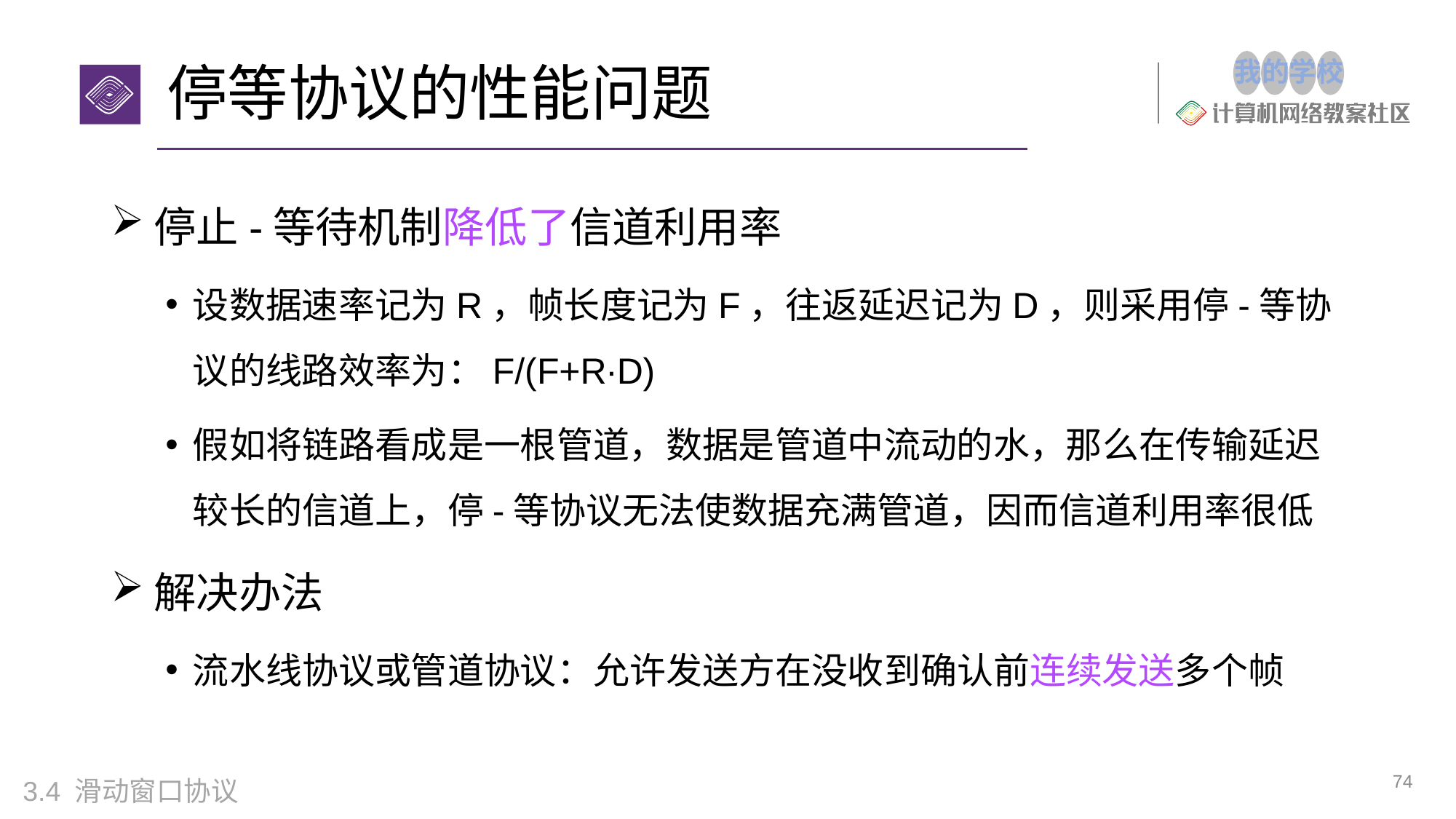

# 停等协议的性能问题
停止-等待机制降低了信道利用率
设数据速率记为R，帧长度记为F，往返延迟记为D，则采用停-等协议的线路效率为：F/(F+R∙D)
假如将链路看成是一根管道，数据是管道中流动的水，那么在传输延迟较长的信道上，停-等协议无法使数据充满管道，因而信道利用率很低
解决办法
流水线协议或管道协议：允许发送方在没收到确认前连续发送多个帧
74
3.4 滑动窗口协议